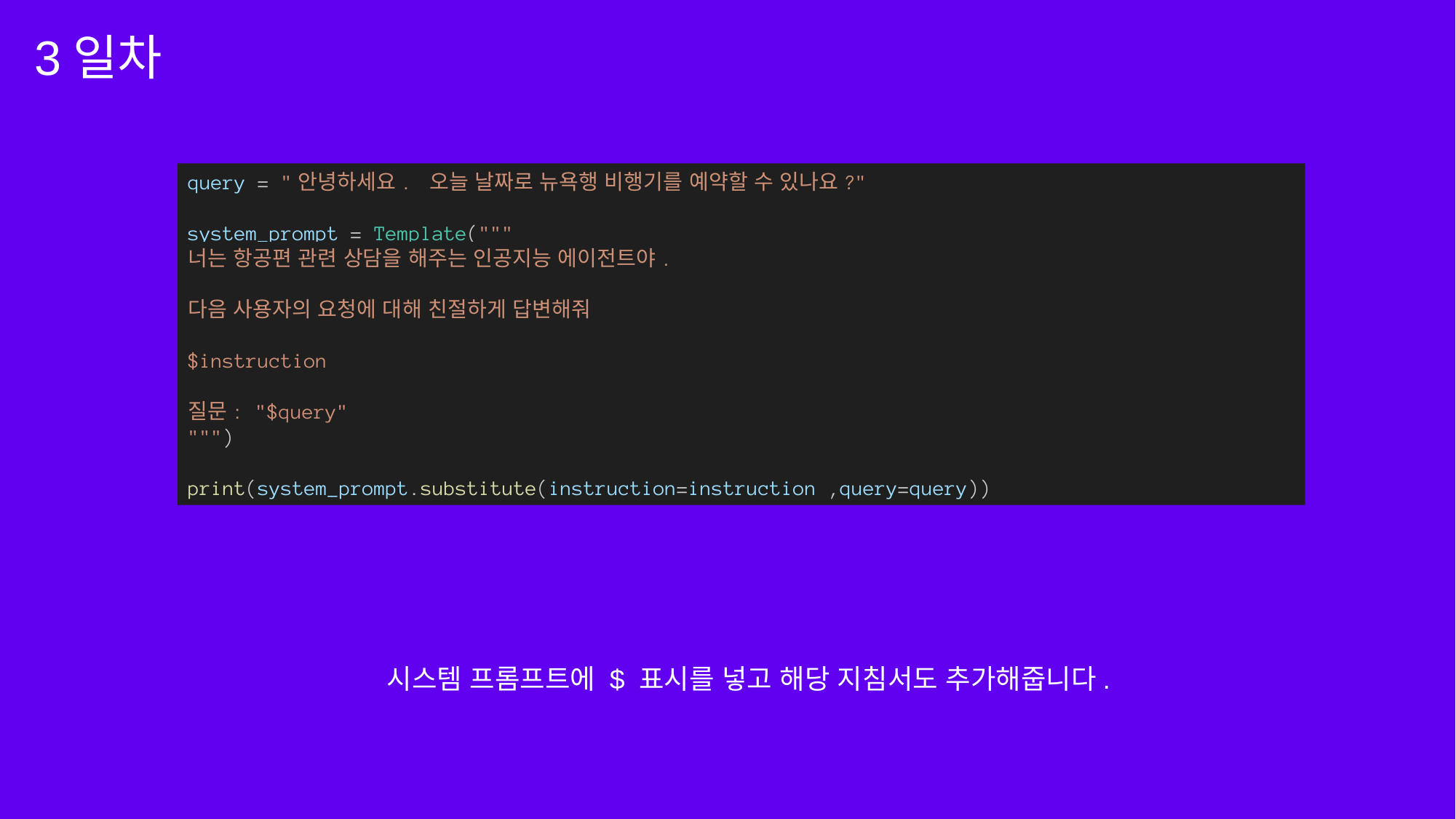

3일차
query = "안녕하세요. 오늘 날짜로 뉴욕행 비행기를 예약할 수 있나요?"
system_prompt = Template("""
너는 항공편 관련 상담을 해주는 인공지능 에이전트야.
다음 사용자의 요청에 대해 친절하게 답변해줘
$instruction
질문: "$query"
""")
print(system_prompt.substitute(instruction=instruction ,query=query))
시스템 프롬프트에 $ 표시를 넣고 해당 지침서도 추가해줍니다.